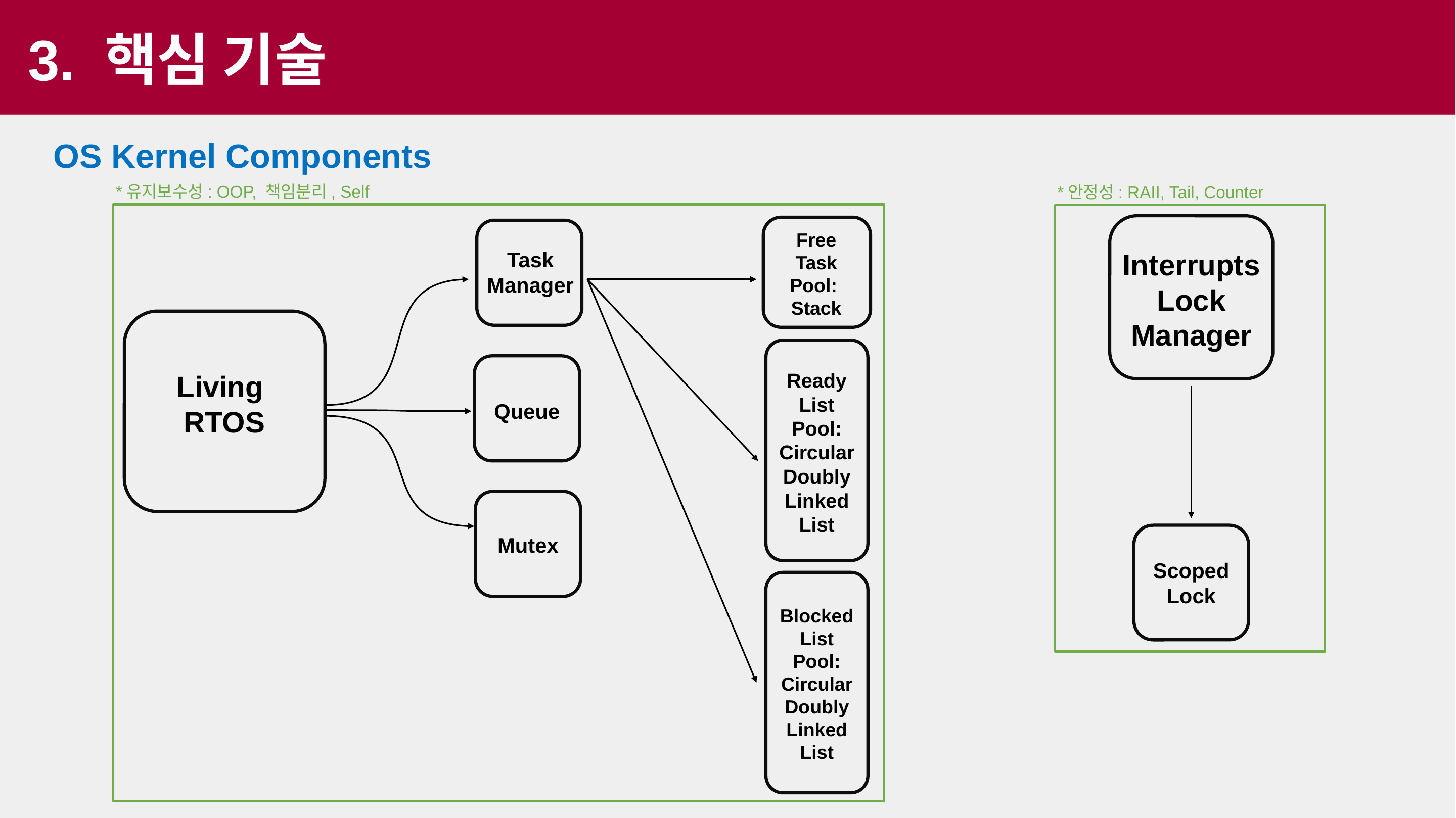

3. 핵심 기술
OS Kernel Components
*유지보수성: OOP, 책임분리, Self
*안정성: RAII, Tail, Counter

Free Task Pool:  Stack

Task
Manager

Living
RTOS

Ready List Pool:
Circular Doubly Linked List

Queue

Mutex

Blocked List Pool:
Circular Doubly Linked List

Interrupts Lock Manager

Scoped
Lock